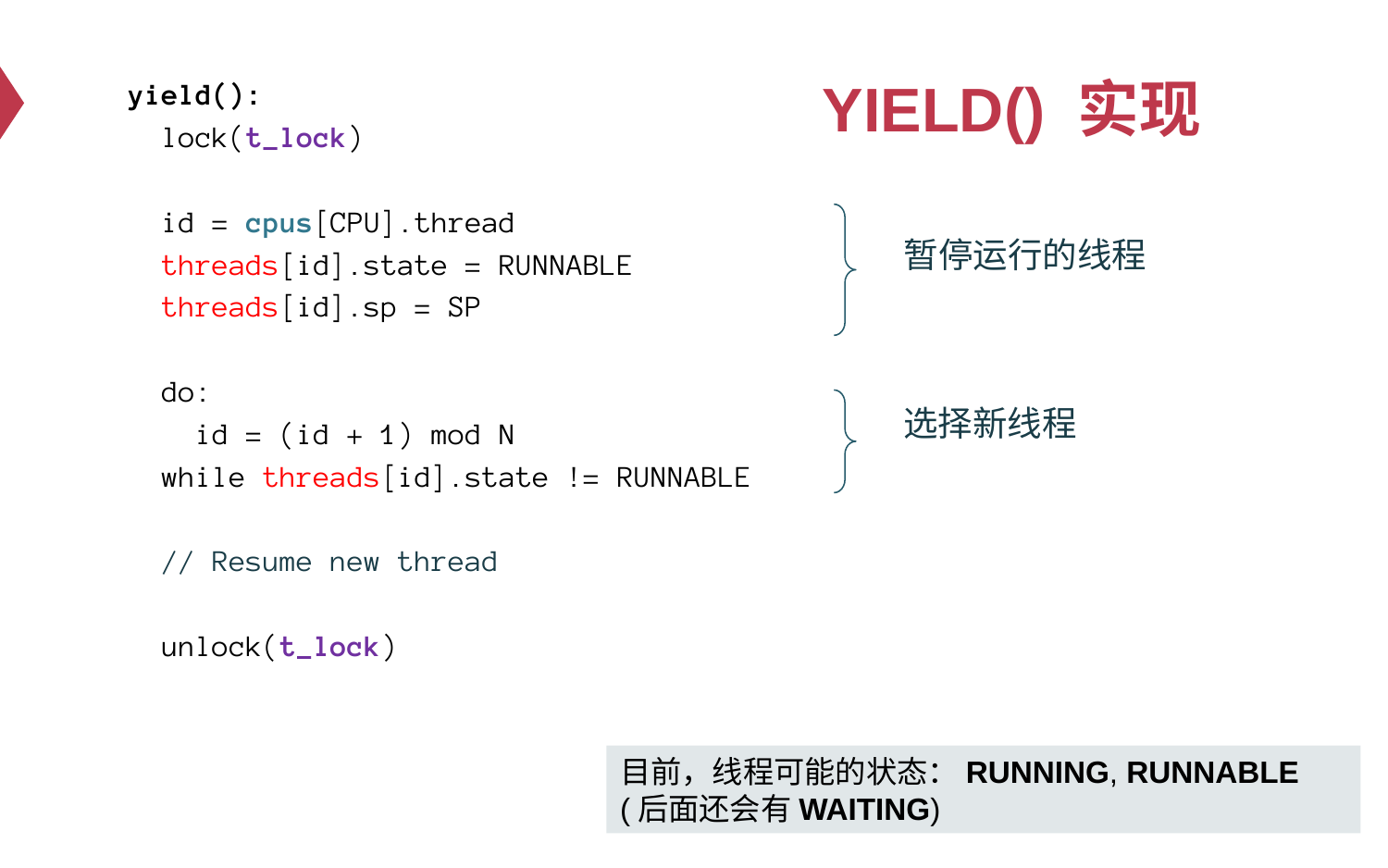

# YIELD() 实现
yield():
  lock(t_lock)

  id = cpus[CPU].thread
  threads[id].state = RUNNABLE
  threads[id].sp = SP

  do:
    id = (id + 1) mod N
  while threads[id].state != RUNNABLE

  // Resume new thread

  unlock(t_lock)

暂停运行的线程

选择新线程
目前，线程可能的状态：RUNNING, RUNNABLE
(后面还会有WAITING)